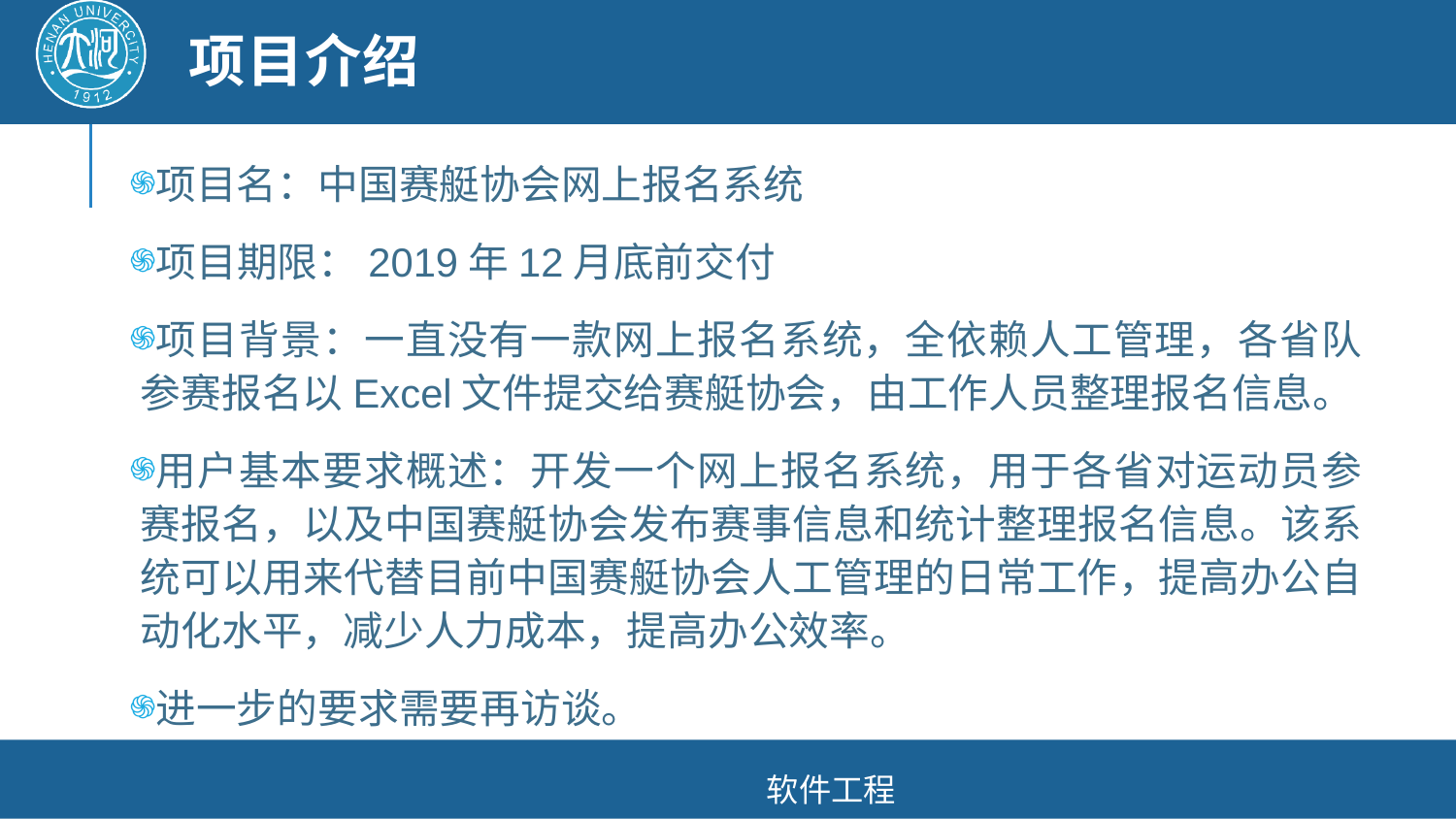

# 项目介绍
项目名：中国赛艇协会网上报名系统
项目期限：2019年12月底前交付
项目背景：一直没有一款网上报名系统，全依赖人工管理，各省队参赛报名以Excel文件提交给赛艇协会，由工作人员整理报名信息。
用户基本要求概述：开发一个网上报名系统，用于各省对运动员参赛报名，以及中国赛艇协会发布赛事信息和统计整理报名信息。该系统可以用来代替目前中国赛艇协会人工管理的日常工作，提高办公自动化水平，减少人力成本，提高办公效率。
进一步的要求需要再访谈。

软件工程
91